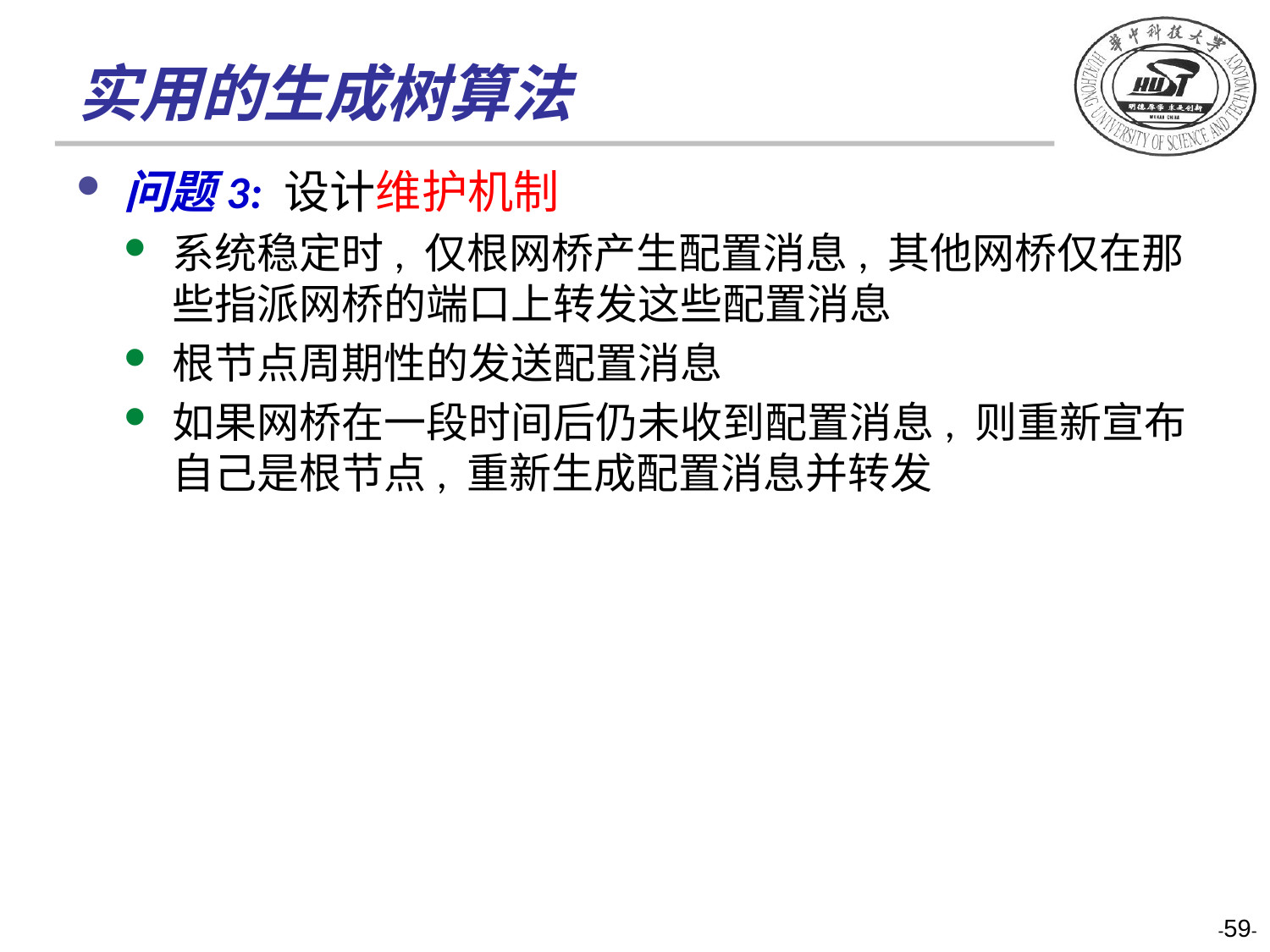

# 实用的生成树算法
问题3: 设计维护机制
系统稳定时, 仅根网桥产生配置消息, 其他网桥仅在那些指派网桥的端口上转发这些配置消息
根节点周期性的发送配置消息
如果网桥在一段时间后仍未收到配置消息, 则重新宣布自己是根节点, 重新生成配置消息并转发

-59-